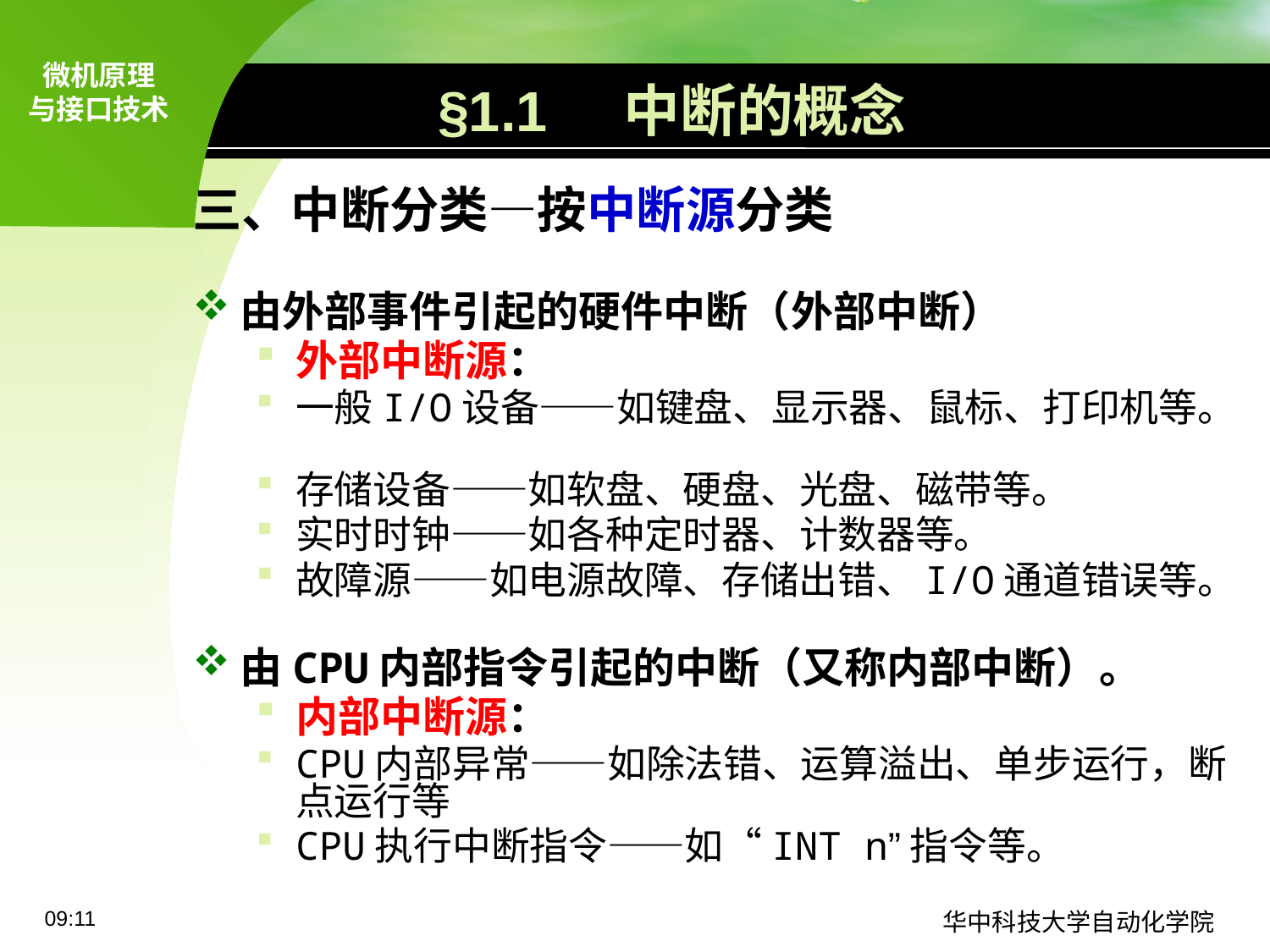

# §1.1    中断的概念
三、中断分类—按中断源分类

由外部事件引起的硬件中断（外部中断）
外部中断源：
一般I/O设备——如键盘、显示器、鼠标、打印机等。
存储设备——如软盘、硬盘、光盘、磁带等。
实时时钟——如各种定时器、计数器等。
故障源——如电源故障、存储出错、I/O通道错误等。

由CPU内部指令引起的中断（又称内部中断）。
内部中断源：
CPU内部异常——如除法错、运算溢出、单步运行，断点运行等
CPU执行中断指令——如“INT n”指令等。

09:11
华中科技大学自动化学院